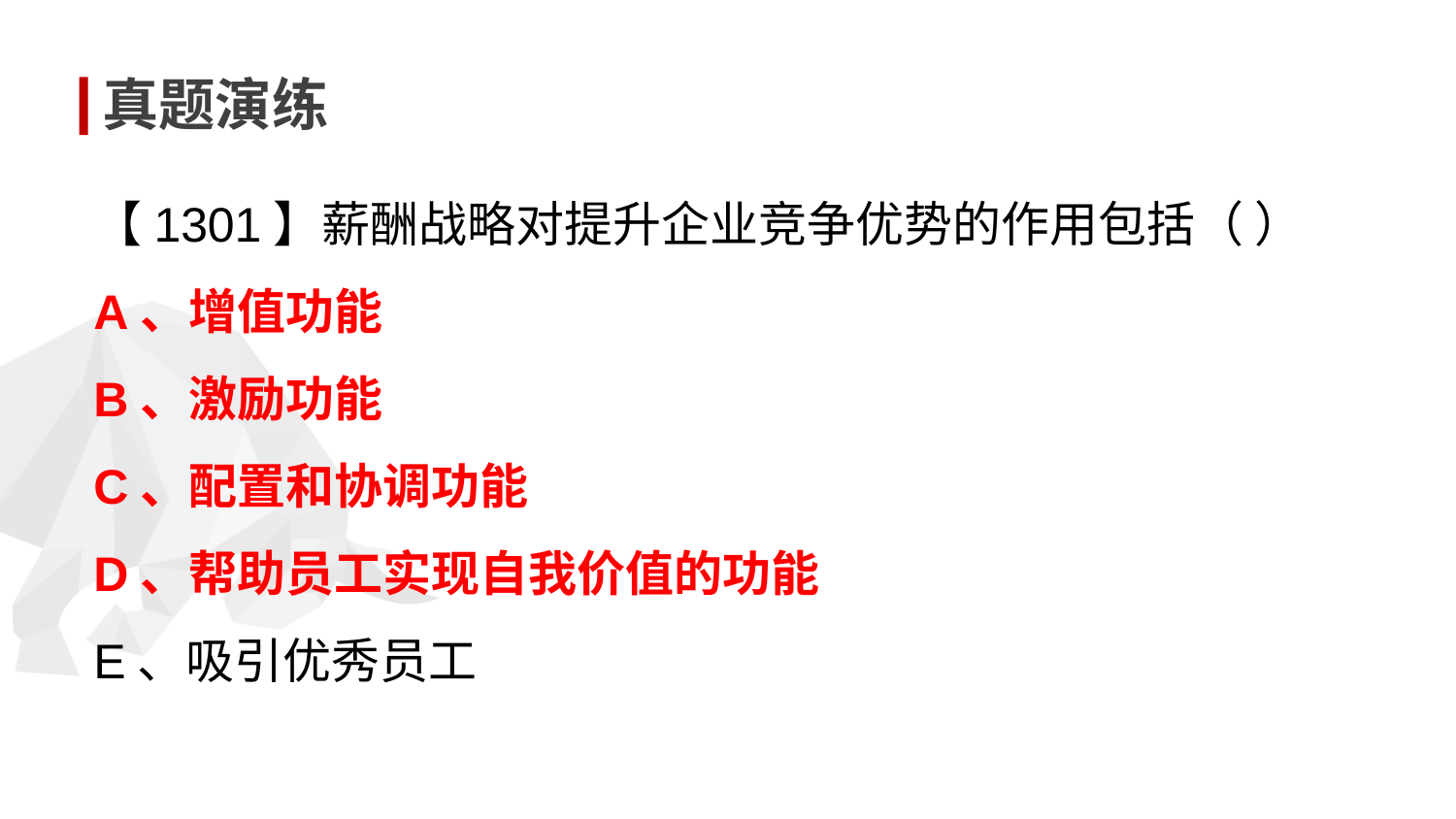

真题演练
【1301】薪酬战略对提升企业竞争优势的作用包括（ ）
A、增值功能
B、激励功能
C、配置和协调功能
D、帮助员工实现自我价值的功能
E、吸引优秀员工